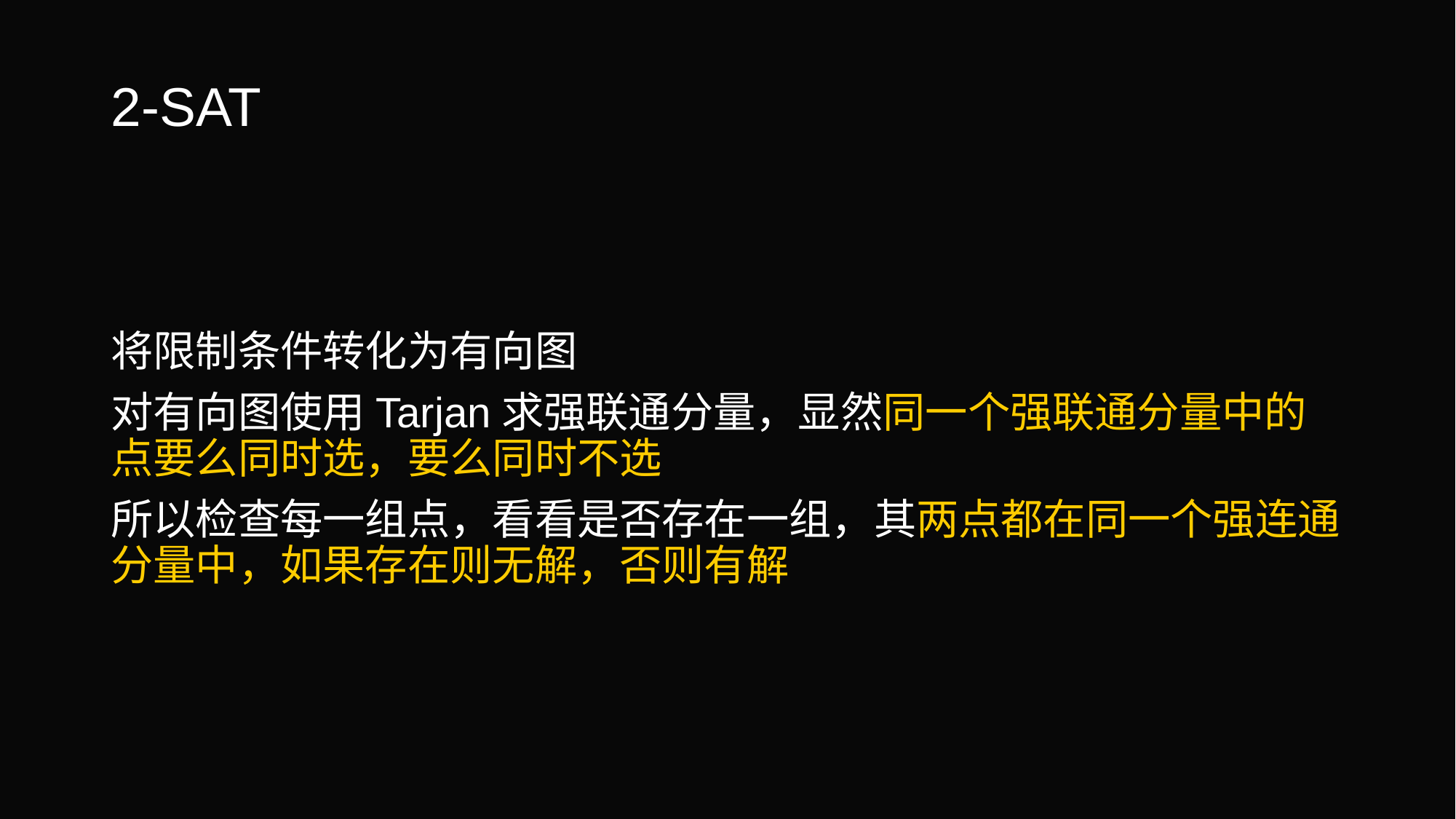

# 2-SAT
将限制条件转化为有向图
对有向图使用Tarjan求强联通分量，显然同一个强联通分量中的点要么同时选，要么同时不选
所以检查每一组点，看看是否存在一组，其两点都在同一个强连通分量中，如果存在则无解，否则有解